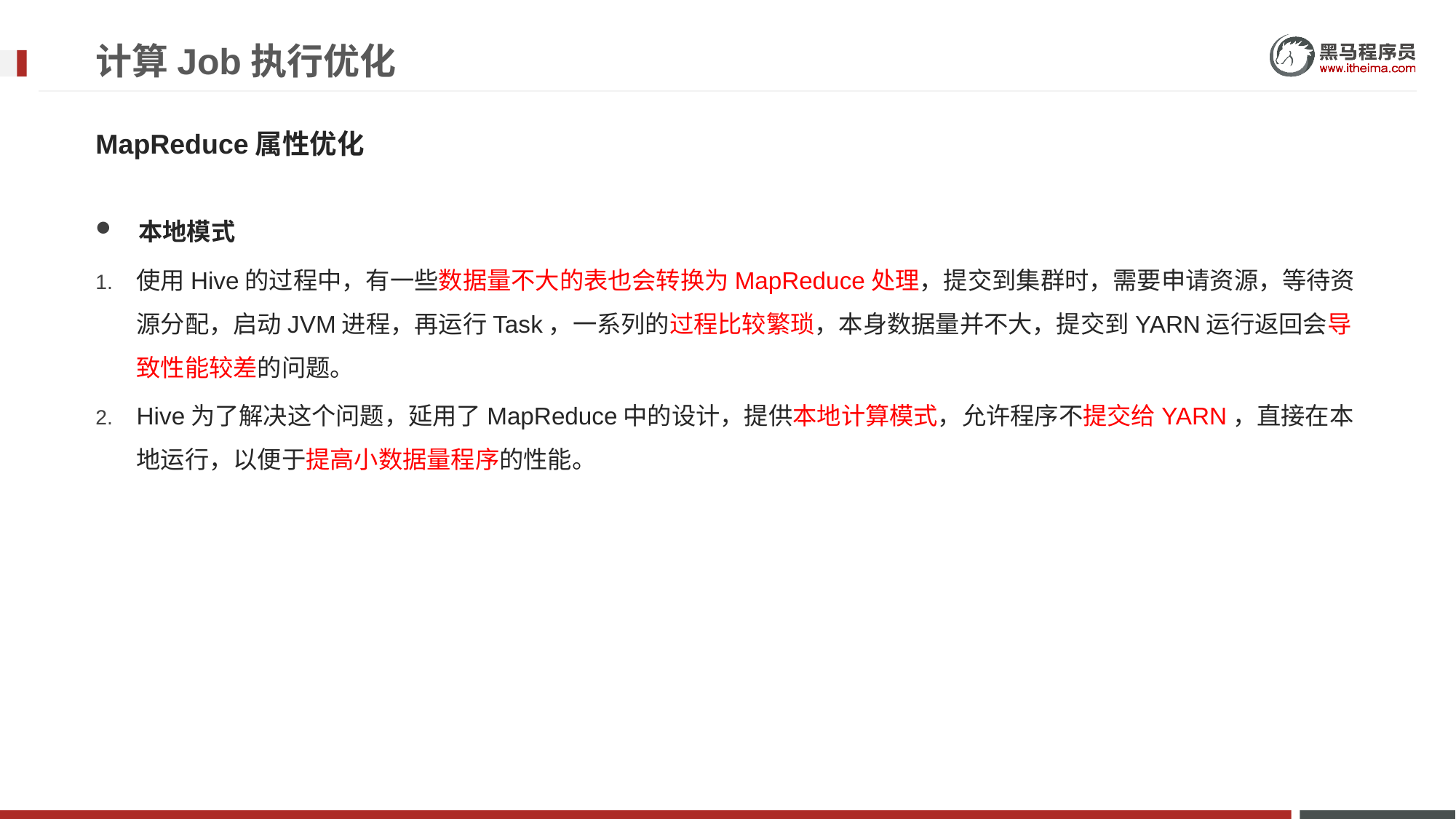

# 计算Job执行优化
MapReduce属性优化
本地模式
使用Hive的过程中，有一些数据量不大的表也会转换为MapReduce处理，提交到集群时，需要申请资源，等待资源分配，启动JVM进程，再运行Task，一系列的过程比较繁琐，本身数据量并不大，提交到YARN运行返回会导致性能较差的问题。
Hive为了解决这个问题，延用了MapReduce中的设计，提供本地计算模式，允许程序不提交给YARN，直接在本地运行，以便于提高小数据量程序的性能。